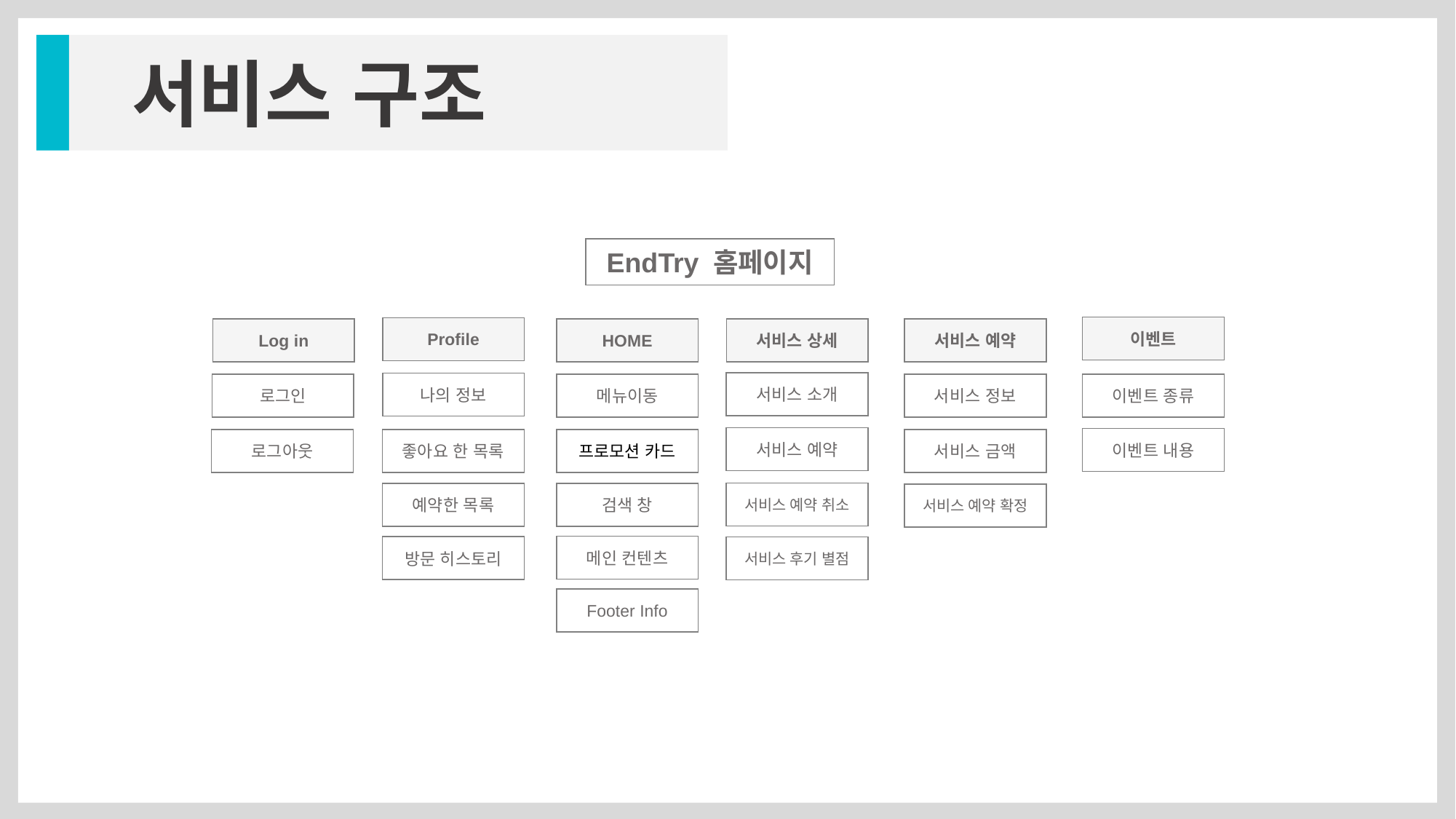

서비스 구조
EndTry 홈페이지
이벤트
Profile
Log in
HOME
서비스 상세
서비스 예약
서비스 소개
나의 정보
로그인
메뉴이동
서비스 정보
이벤트 종류
서비스 예약
이벤트 내용
로그아웃
좋아요 한 목록
서비스 금액
프로모션 카드
서비스 예약 취소
예약한 목록
검색 창
서비스 예약 확정
메인 컨텐츠
방문 히스토리
서비스 후기 별점
Footer Info